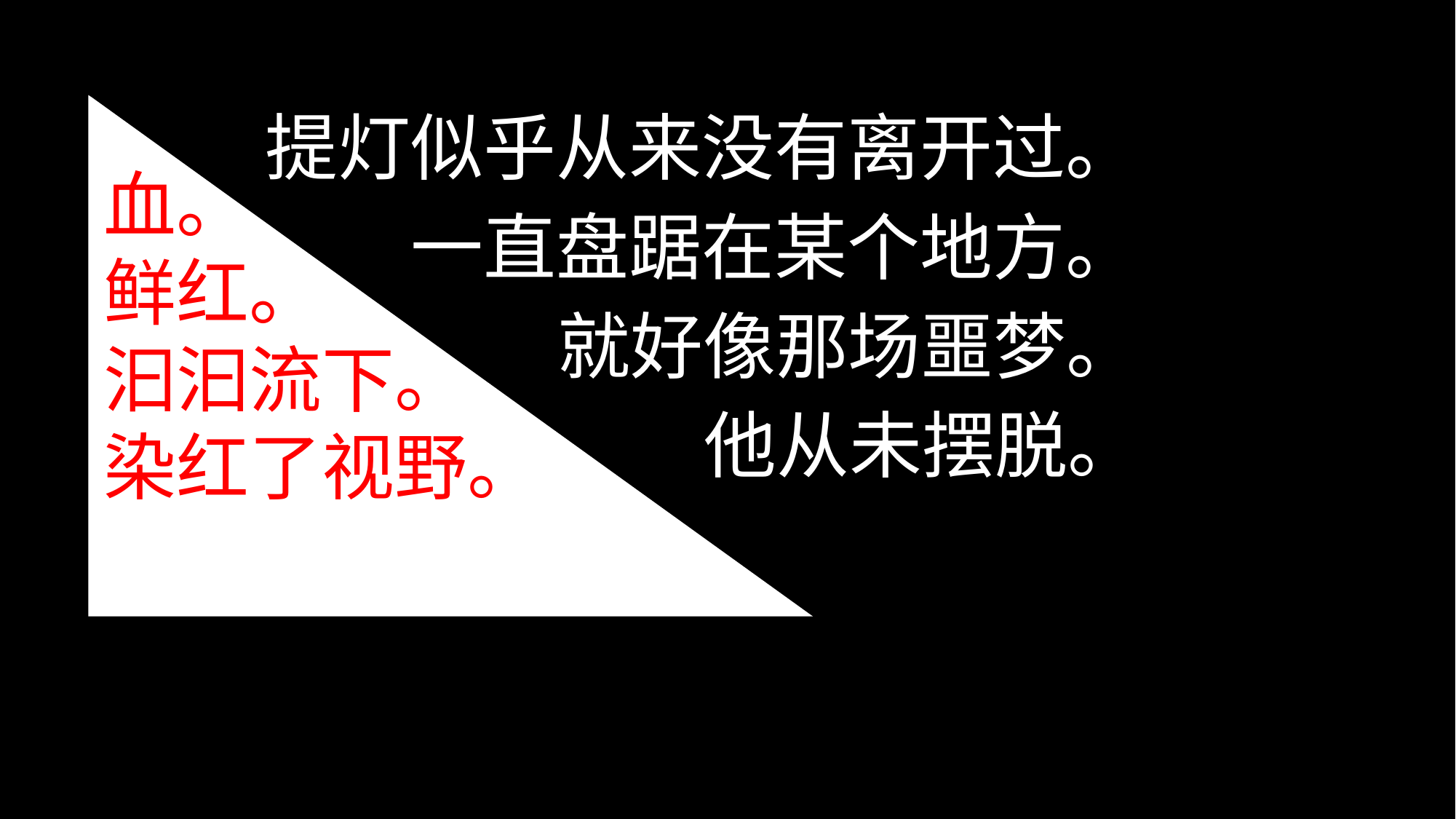

提灯似乎从来没有离开过。
血。
鲜红。
汩汩流下。
染红了视野。
一直盘踞在某个地方。
就好像那场噩梦。
他从未摆脱。